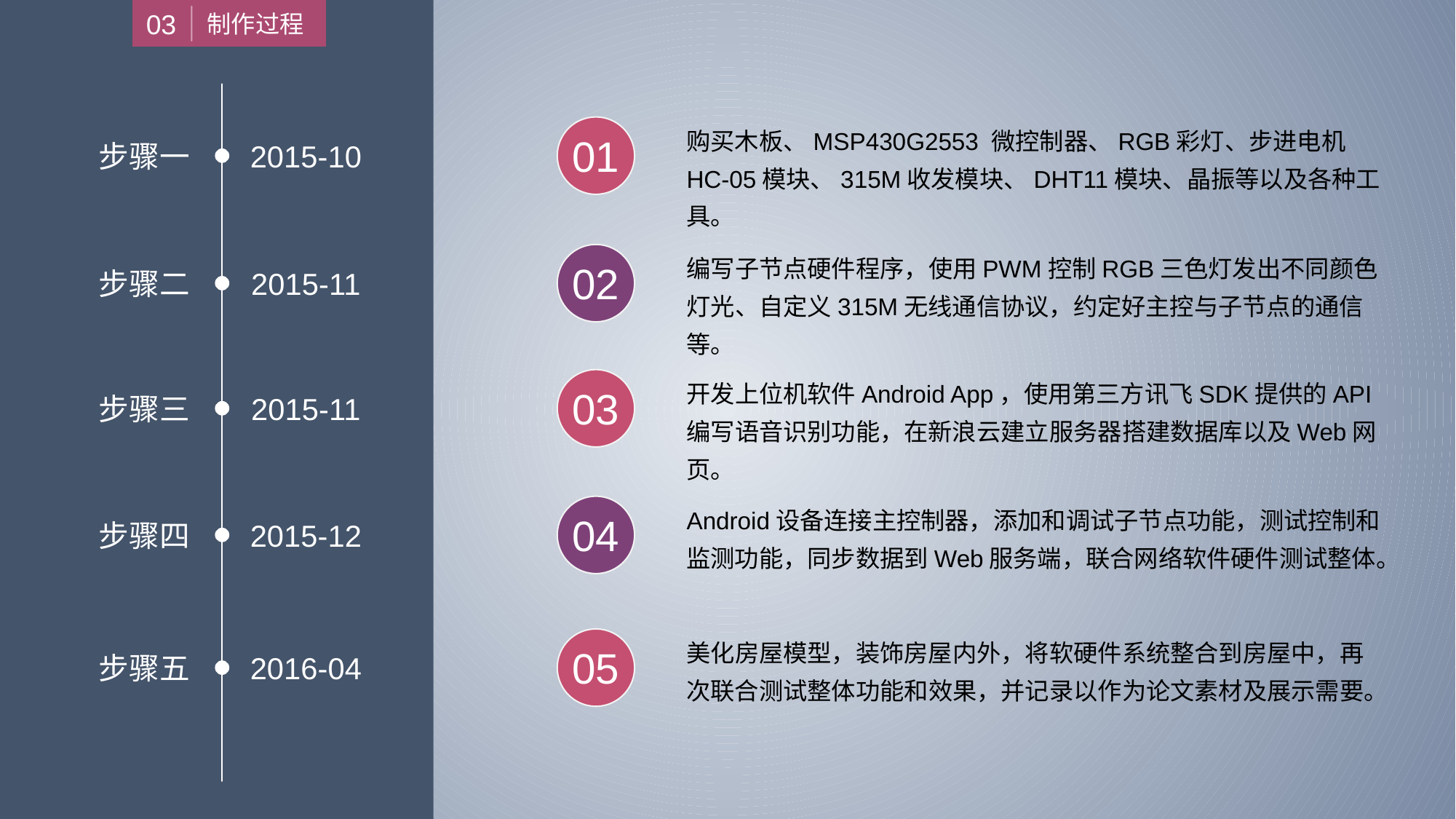

03
制作过程
购买木板、MSP430G2553 微控制器、RGB彩灯、步进电机HC-05模块、315M收发模块、DHT11模块、晶振等以及各种工具。

01
步骤一
2015-10

编写子节点硬件程序，使用PWM控制RGB三色灯发出不同颜色灯光、自定义315M无线通信协议，约定好主控与子节点的通信等。

02
步骤二
2015-11

开发上位机软件Android App，使用第三方讯飞SDK提供的API编写语音识别功能，在新浪云建立服务器搭建数据库以及Web网页。

03
步骤三
2015-11

Android设备连接主控制器，添加和调试子节点功能，测试控制和监测功能，同步数据到Web服务端，联合网络软件硬件测试整体。

04
步骤四
2015-12

美化房屋模型，装饰房屋内外，将软硬件系统整合到房屋中，再次联合测试整体功能和效果，并记录以作为论文素材及展示需要。

05
步骤五
2016-04